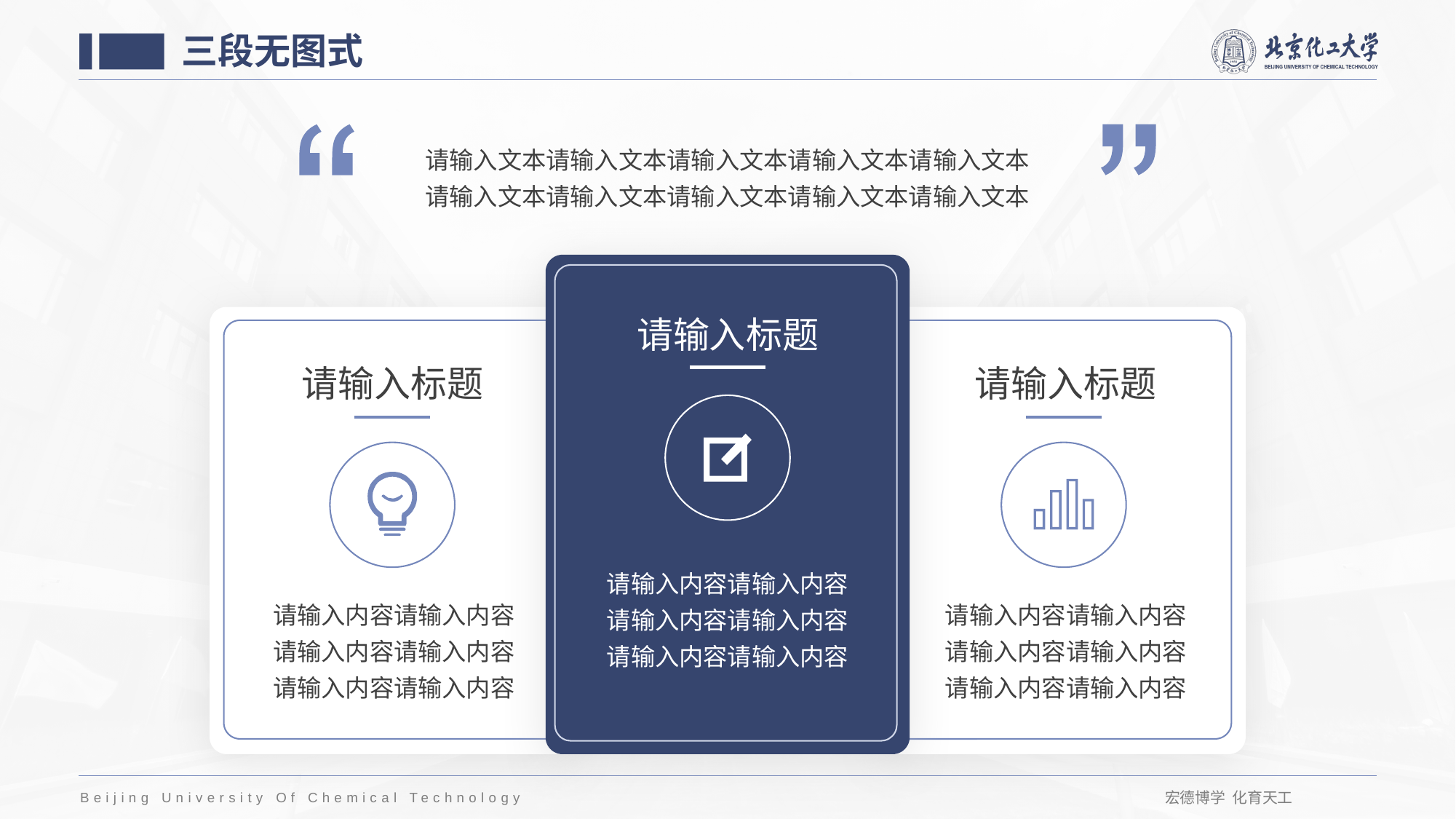

三段无图式

请输入文本请输入文本请输入文本请输入文本请输入文本
请输入文本请输入文本请输入文本请输入文本请输入文本

请输入标题

请输入标题
请输入标题

请输入内容请输入内容
请输入内容请输入内容
请输入内容请输入内容
请输入内容请输入内容
请输入内容请输入内容
请输入内容请输入内容
请输入内容请输入内容
请输入内容请输入内容
请输入内容请输入内容